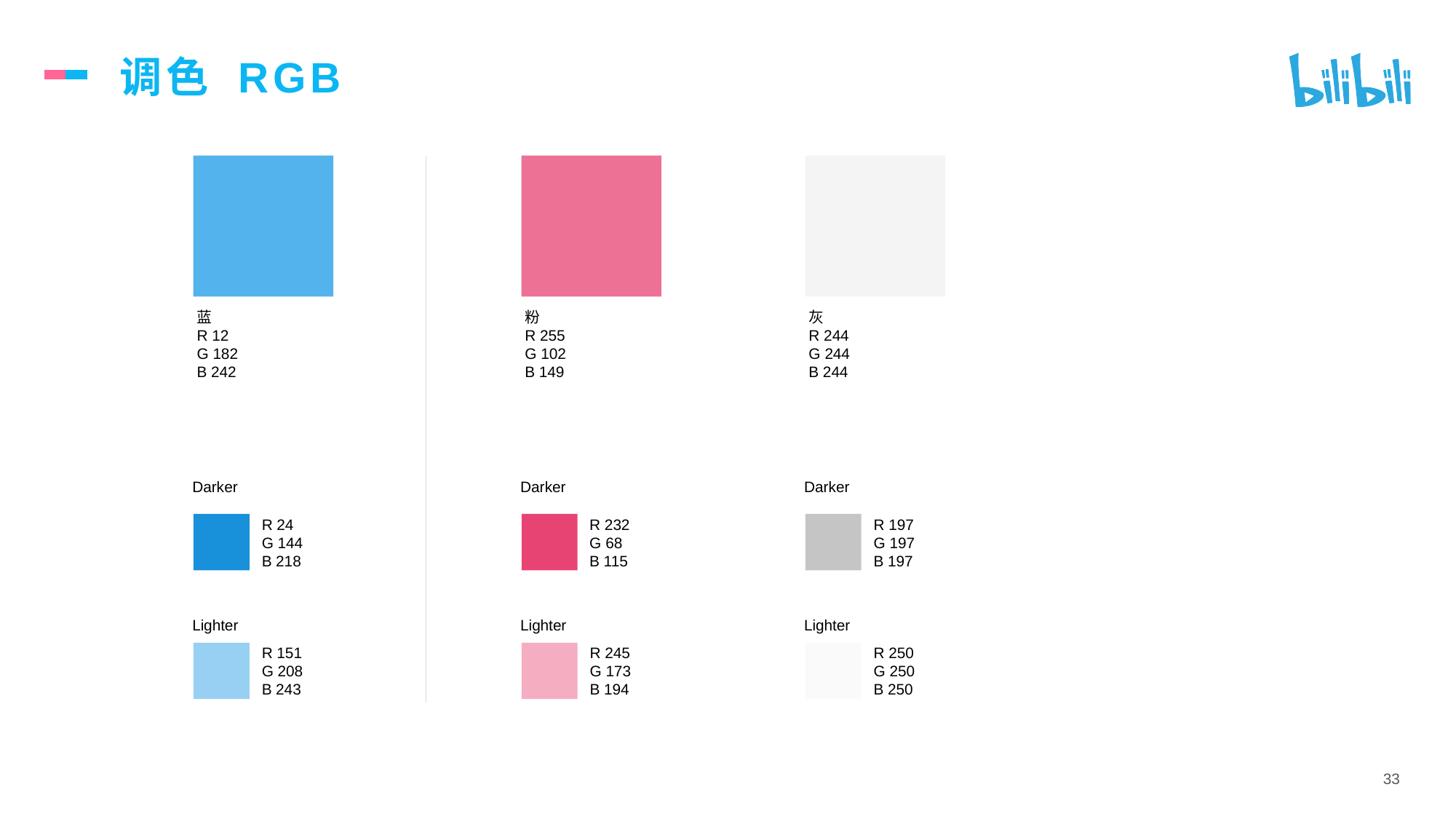

# 调色 RGB

蓝
R 12
G 182
B 242
粉
R 255
G 102
B 149
灰
R 244
G 244
B 244
Darker
Darker
Darker

R 24
G 144
B 218
R 232
G 68
B 115
R 197
G 197
B 197
Lighter
Lighter
Lighter

R 151
G 208
B 243
R 245
G 173
B 194
R 250
G 250
B 250